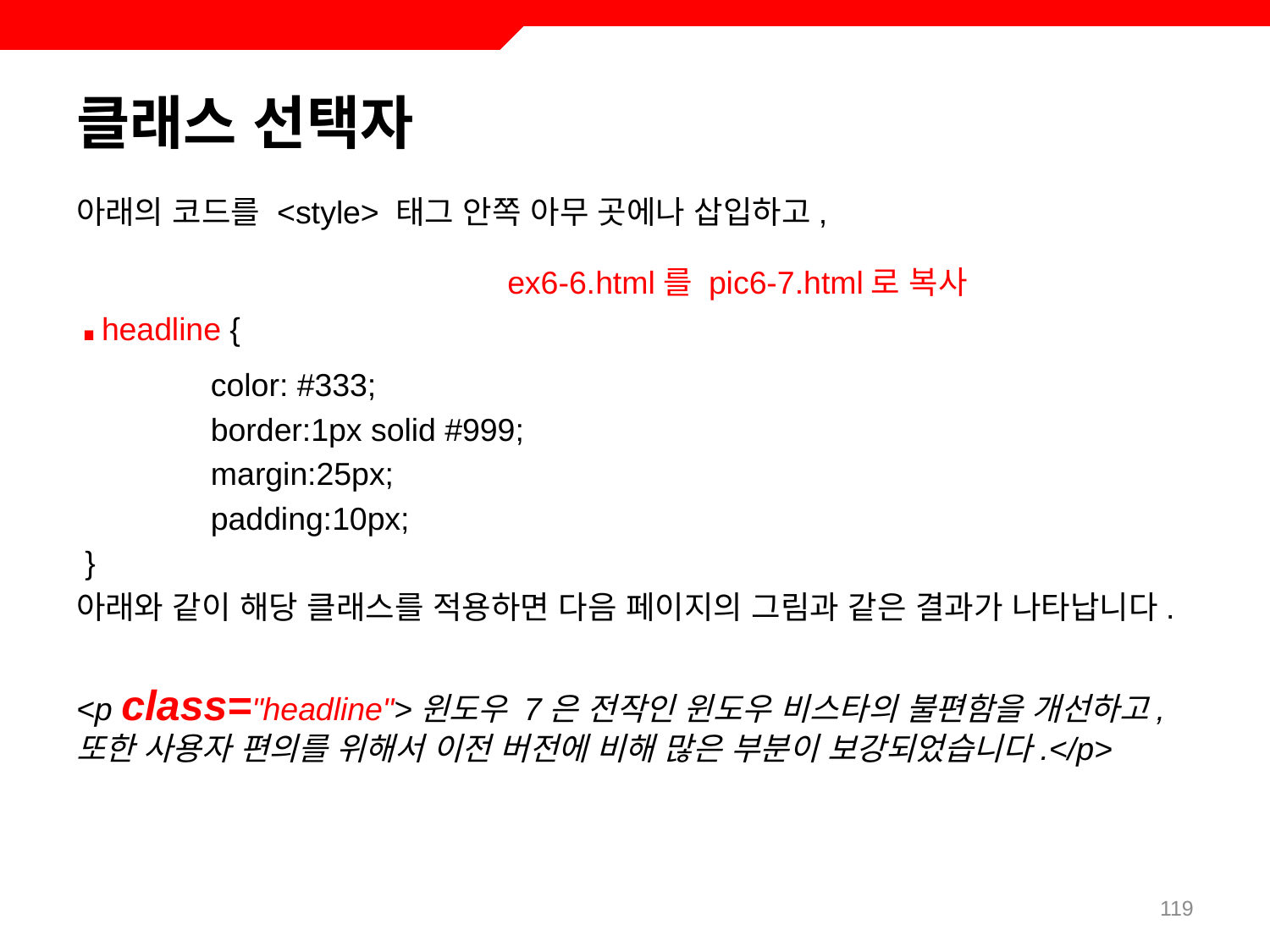

# 클래스 선택자
아래의 코드를 <style> 태그 안쪽 아무 곳에나 삽입하고,
.headline {
　　　　color: #333;
　　　　border:1px solid #999;
　　　　margin:25px;
　　　　padding:10px;
 }
아래와 같이 해당 클래스를 적용하면 다음 페이지의 그림과 같은 결과가 나타납니다.

<p class="headline">윈도우 7은 전작인 윈도우 비스타의 불편함을 개선하고, 또한 사용자 편의를 위해서 이전 버전에 비해 많은 부분이 보강되었습니다.</p>
ex6-6.html를 pic6-7.html로 복사
119